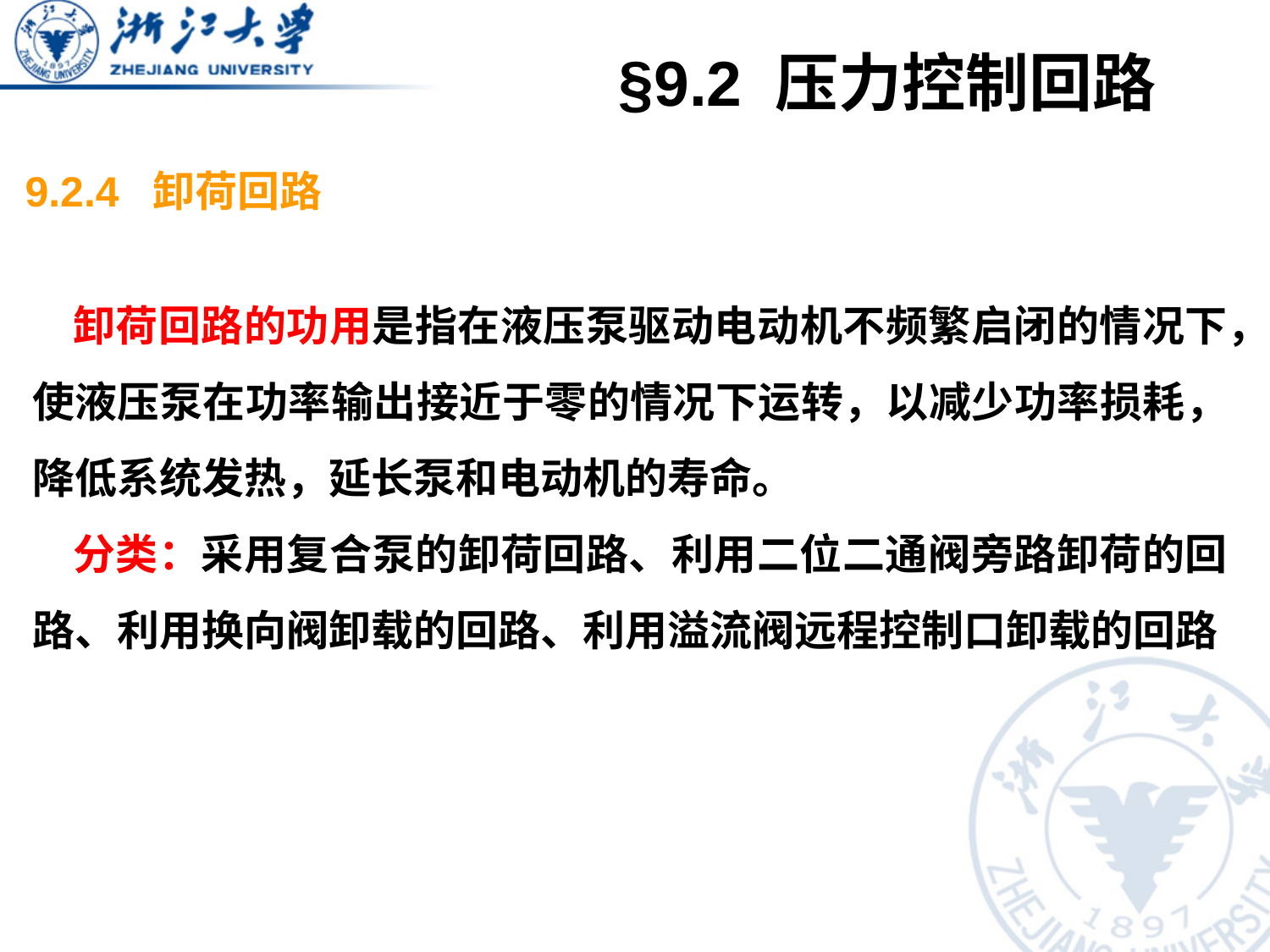

§9.2 压力控制回路
9.2.4  卸荷回路
   卸荷回路的功用是指在液压泵驱动电动机不频繁启闭的情况下，使液压泵在功率输出接近于零的情况下运转，以减少功率损耗，降低系统发热，延长泵和电动机的寿命。
   分类：采用复合泵的卸荷回路、利用二位二通阀旁路卸荷的回路、利用换向阀卸载的回路、利用溢流阀远程控制口卸载的回路